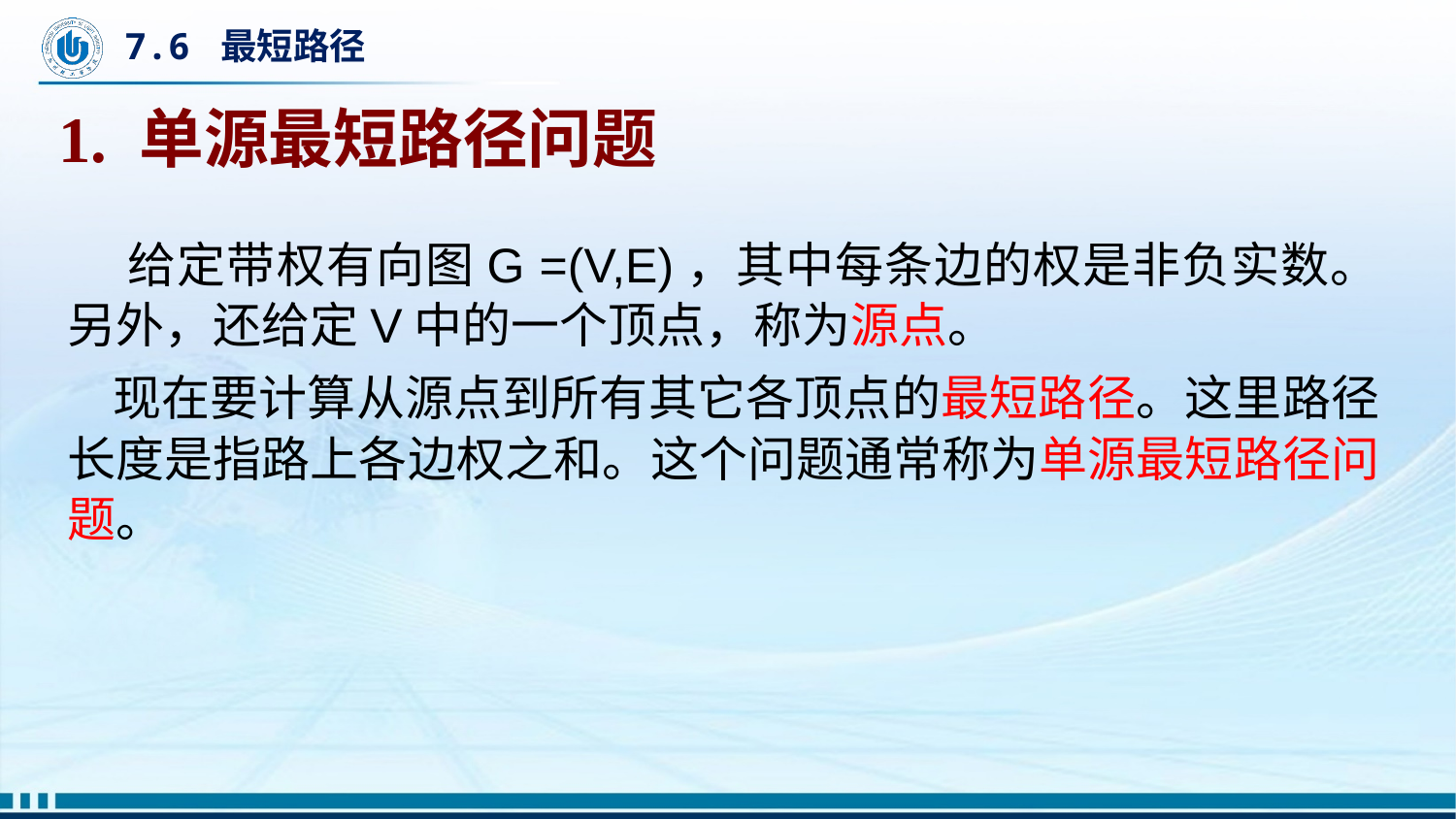

# 7.6 最短路径
1. 单源最短路径问题
    给定带权有向图G =(V,E)，其中每条边的权是非负实数。另外，还给定V中的一个顶点，称为源点。
   现在要计算从源点到所有其它各顶点的最短路径。这里路径长度是指路上各边权之和。这个问题通常称为单源最短路径问题。